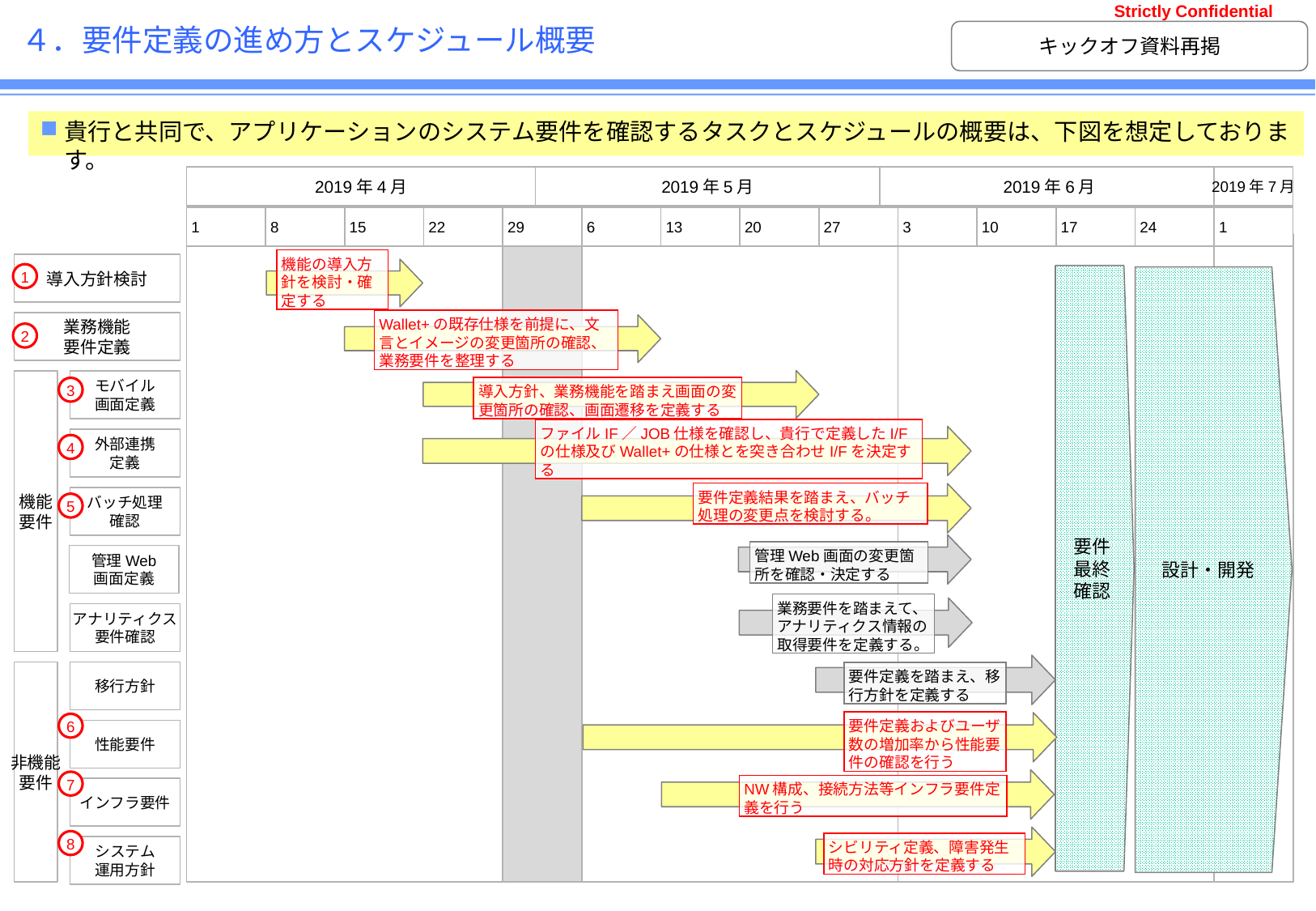

# ４．要件定義の進め方とスケジュール概要
キックオフ資料再掲

貴行と共同で、アプリケーションのシステム要件を確認するタスクとスケジュールの概要は、下図を想定しております。

2019年4月
2019年5月
2019年6月
2019年7月
1
8
15
22
29
6
13
20
27
3
10
17
24
1

機能の導入方針を検討・確定する
導入方針検討

1
要件
最終
確認
設計・開発
Wallet+の既存仕様を前提に、文言とイメージの変更箇所の確認、業務要件を整理する
業務機能
要件定義

2

機能
要件
モバイル
画面定義
導入方針、業務機能を踏まえ画面の変更箇所の確認、画面遷移を定義する
3

ファイルIF／JOB仕様を確認し、貴行で定義したI/Fの仕様及びWallet+の仕様とを突き合わせI/Fを決定する
外部連携
定義
4
要件定義結果を踏まえ、バッチ処理の変更点を検討する。

バッチ処理
確認
5

管理Web画面の変更箇所を確認・決定する
管理Web
画面定義
業務要件を踏まえて、アナリティクス情報の取得要件を定義する。

アナリティクス
要件確認

非機能
要件
移行方針
要件定義を踏まえ、移行方針を定義する
要件定義およびユーザ数の増加率から性能要件の確認を行う

6
性能要件

7
NW構成、接続方法等インフラ要件定義を行う
インフラ要件

8
シビリティ定義、障害発生時の対応方針を定義する
システム
運用方針